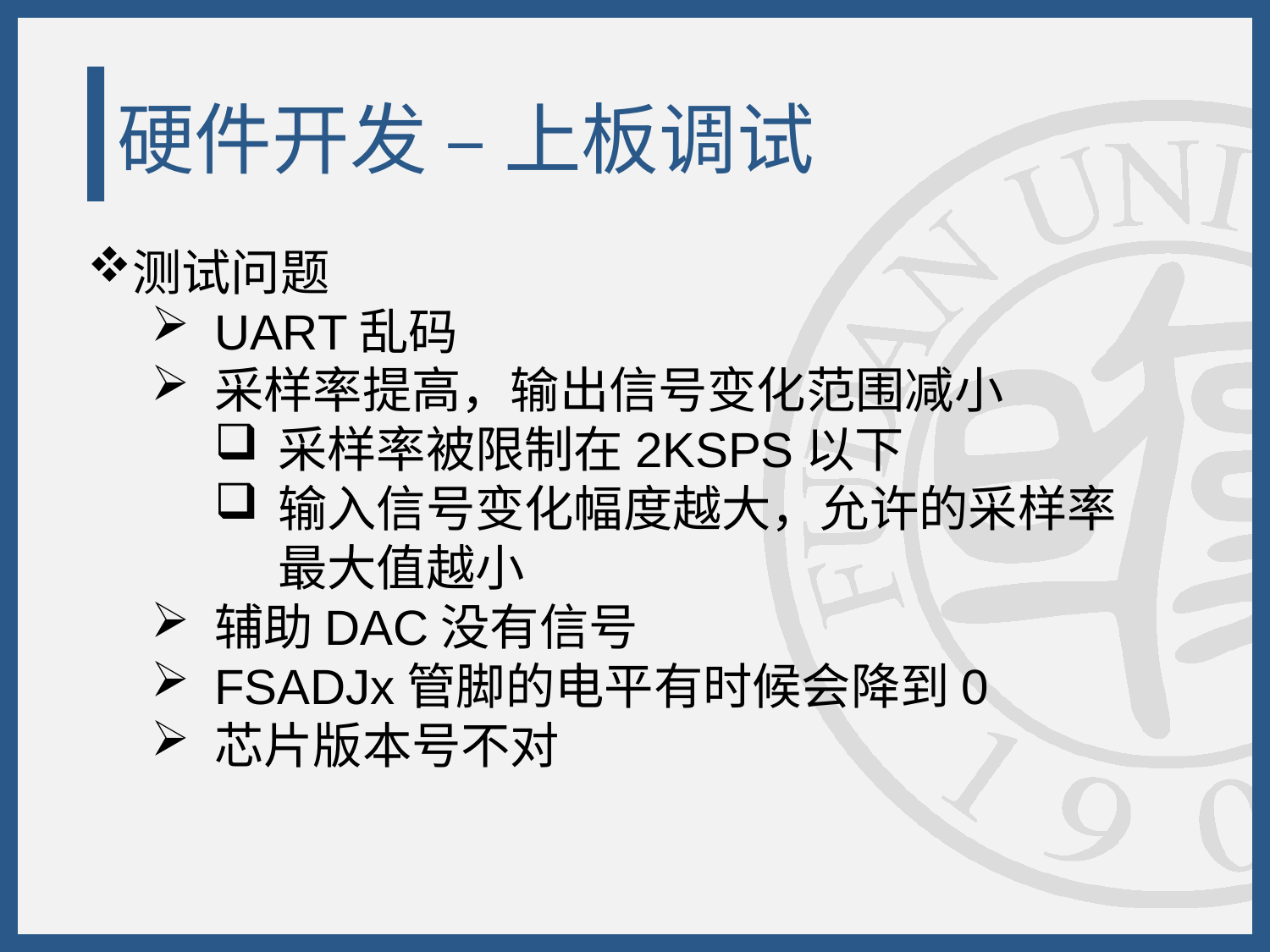

# 硬件开发 – 上板调试
测试问题
UART乱码
采样率提高，输出信号变化范围减小
采样率被限制在2KSPS以下
输入信号变化幅度越大，允许的采样率最大值越小
辅助DAC没有信号
FSADJx管脚的电平有时候会降到0
芯片版本号不对